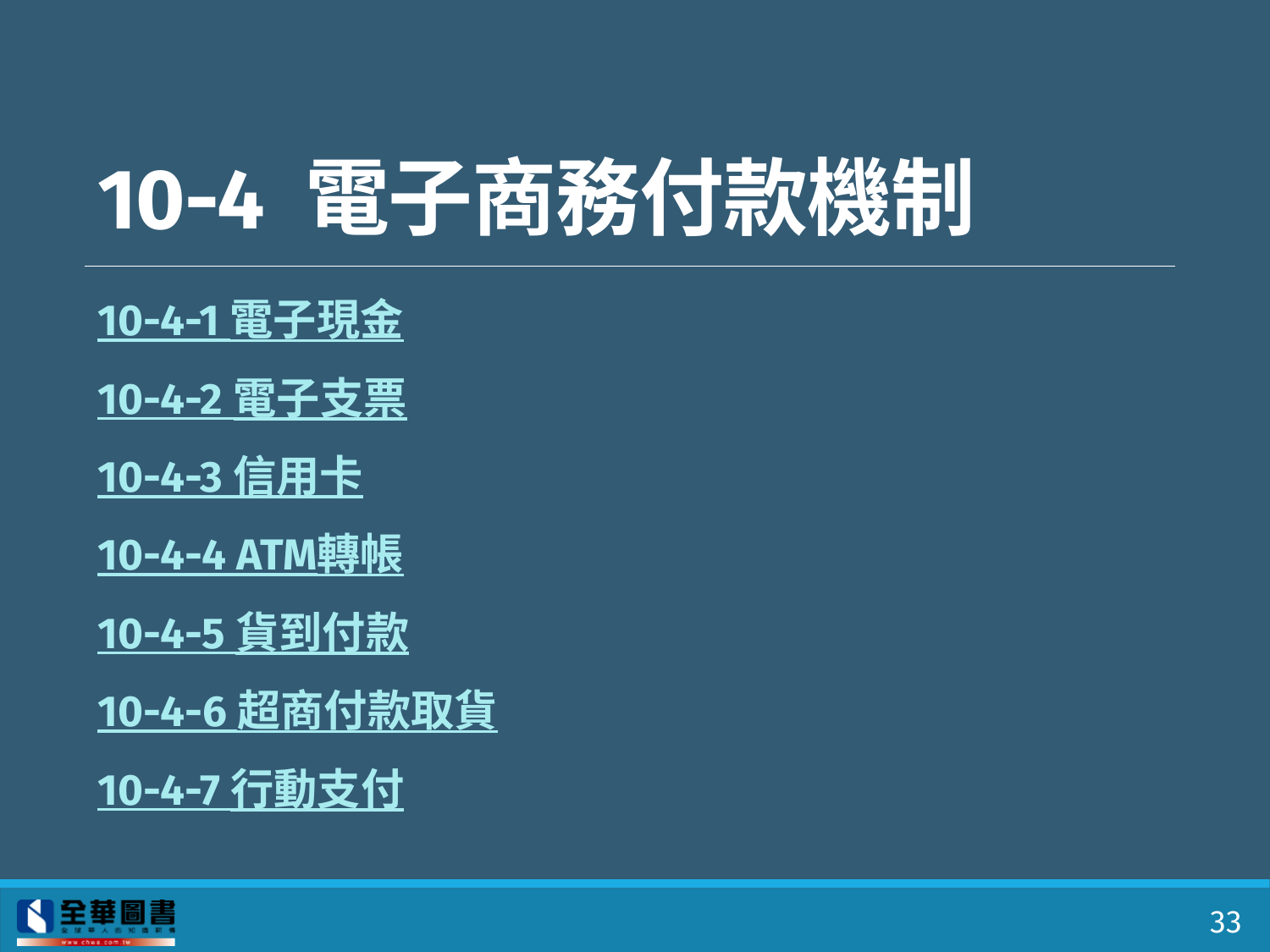

# 10-4 電子商務付款機制
10-4-1 電子現金
10-4-2 電子支票
10-4-3 信用卡
10-4-4 ATM轉帳
10-4-5 貨到付款
10-4-6 超商付款取貨
10-4-7 行動支付
33